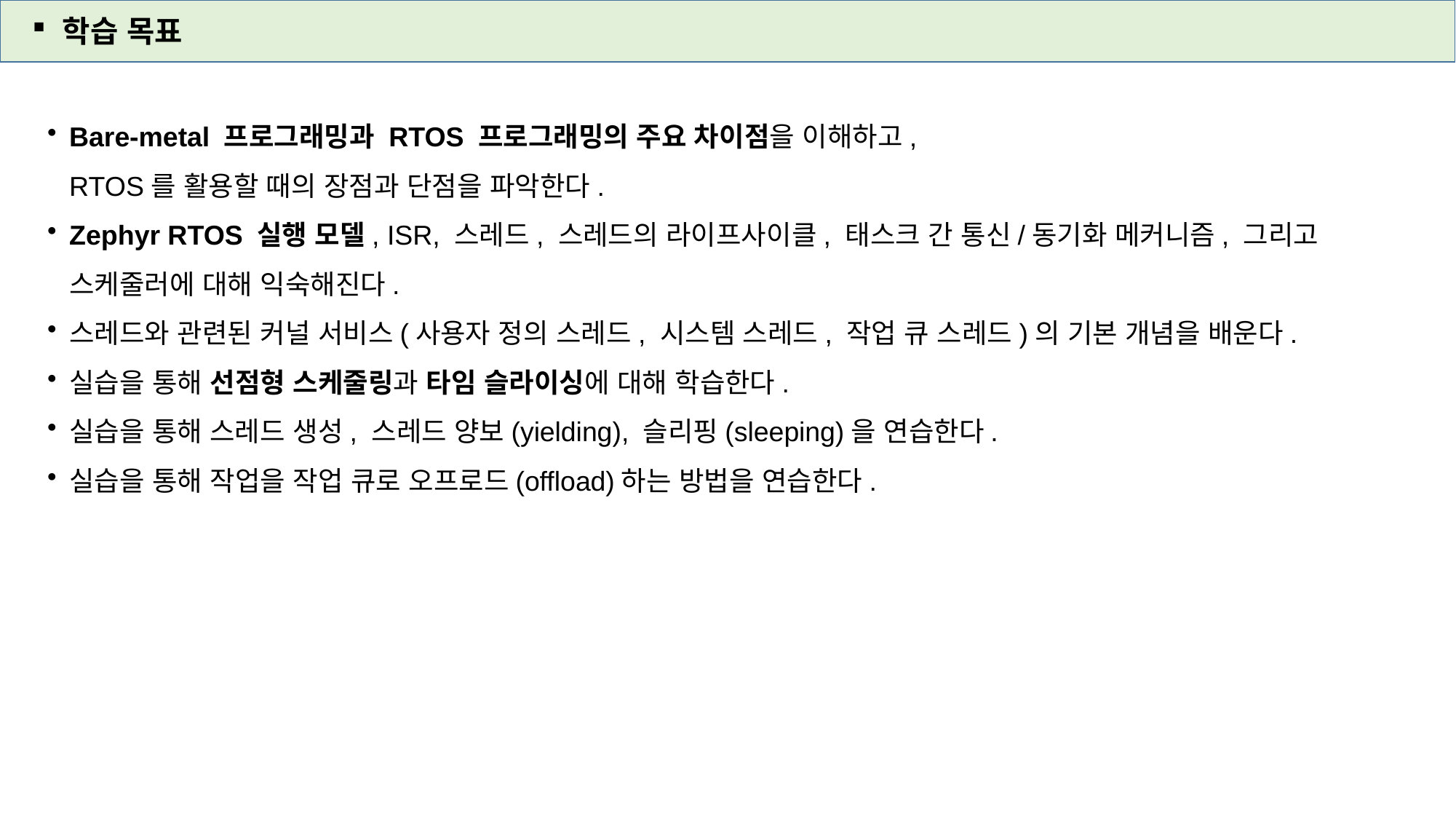

학습 목표

Bare-metal 프로그래밍과 RTOS 프로그래밍의 주요 차이점을 이해하고,
RTOS를 활용할 때의 장점과 단점을 파악한다.
Zephyr RTOS 실행 모델, ISR, 스레드, 스레드의 라이프사이클, 태스크 간 통신/동기화 메커니즘, 그리고 스케줄러에 대해 익숙해진다.
스레드와 관련된 커널 서비스(사용자 정의 스레드, 시스템 스레드, 작업 큐 스레드)의 기본 개념을 배운다.
실습을 통해 선점형 스케줄링과 타임 슬라이싱에 대해 학습한다.
실습을 통해 스레드 생성, 스레드 양보(yielding), 슬리핑(sleeping)을 연습한다.
실습을 통해 작업을 작업 큐로 오프로드(offload)하는 방법을 연습한다.